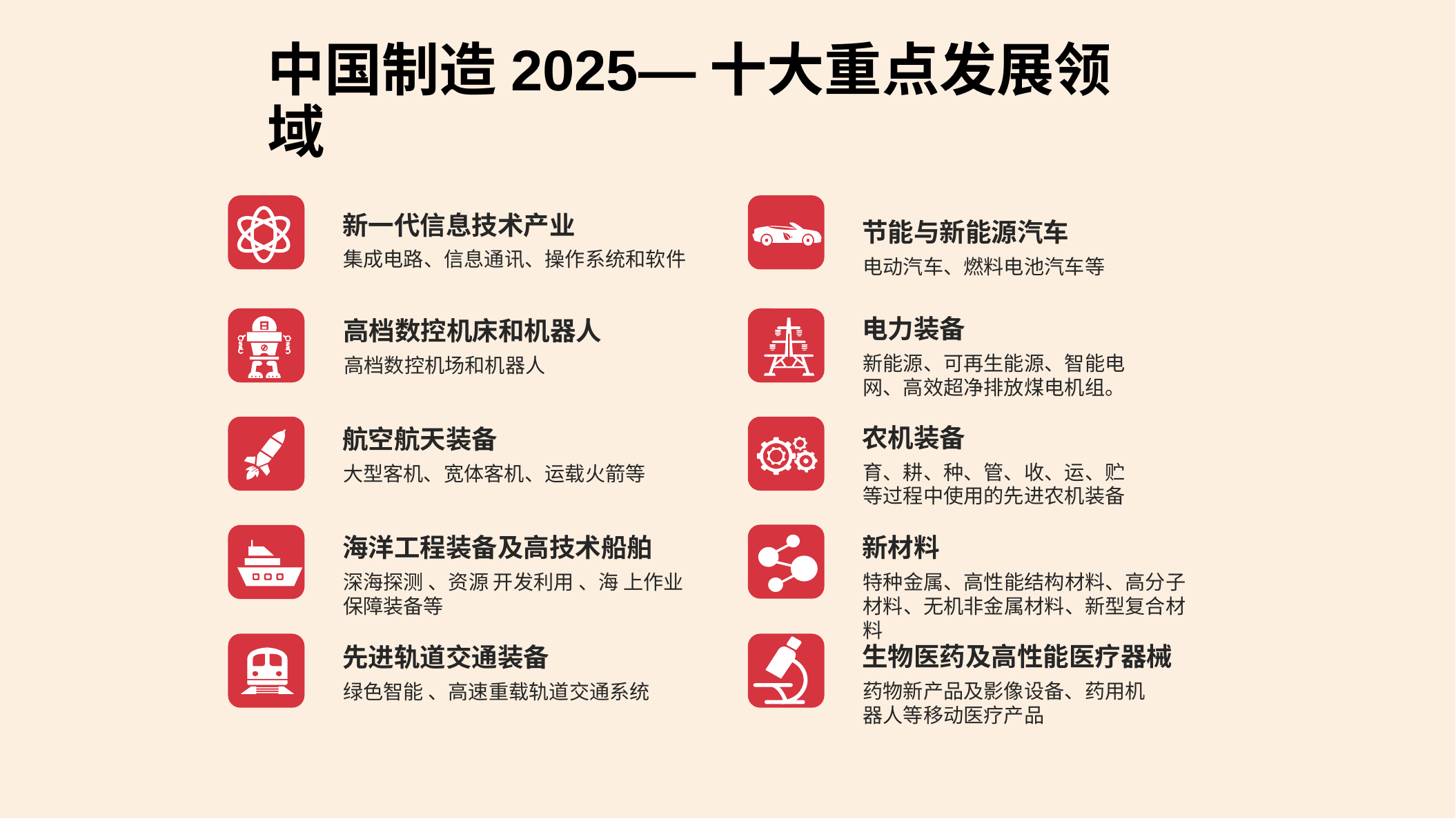

中国制造2025—十大重点发展领域

新一代信息技术产业
集成电路、信息通讯、操作系统和软件

节能与新能源汽车
电动汽车、燃料电池汽车等

电力装备
新能源、可再生能源、智能电网、高效超净排放煤电机组。

高档数控机床和机器人
高档数控机场和机器人

农机装备
育、耕、种、管、收、运、贮等过程中使用的先进农机装备
航空航天装备
大型客机、宽体客机、运载火箭等

新材料
特种金属、高性能结构材料、高分子材料、无机非金属材料、新型复合材料
海洋工程装备及高技术船舶

深海探测 、资源 开发利用 、海 上作业保障装备等

生物医药及高性能医疗器械
药物新产品及影像设备、药用机器人等移动医疗产品
先进轨道交通装备
绿色智能 、高速重载轨道交通系统